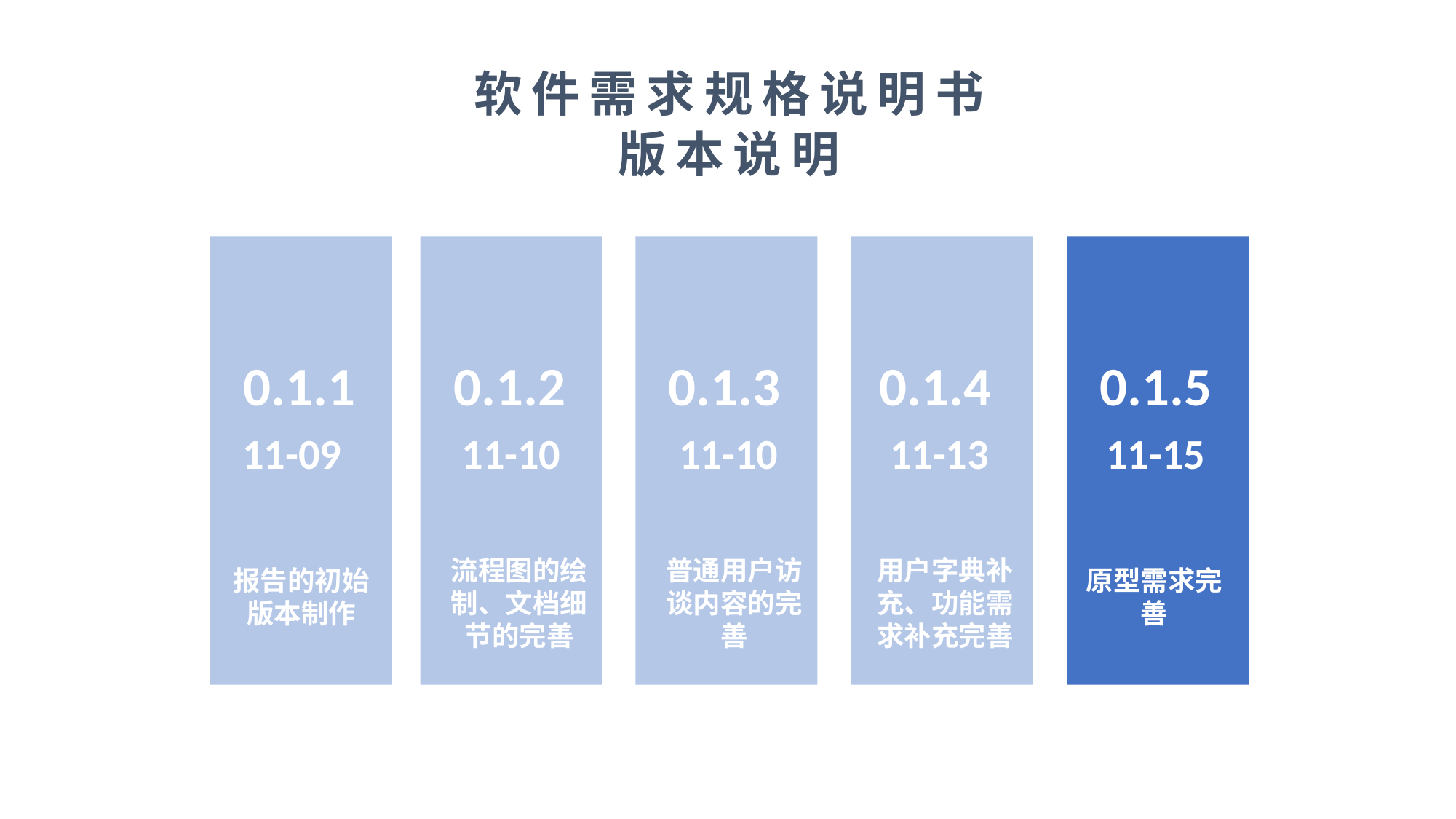

软件需求规格说明书
版本说明

0.1.1
0.1.2
0.1.3
0.1.4
0.1.5
11-09
11-10
11-10
11-13
11-15
流程图的绘制、文档细节的完善
普通用户访谈内容的完善
用户字典补充、功能需求补充完善
报告的初始版本制作
原型需求完善